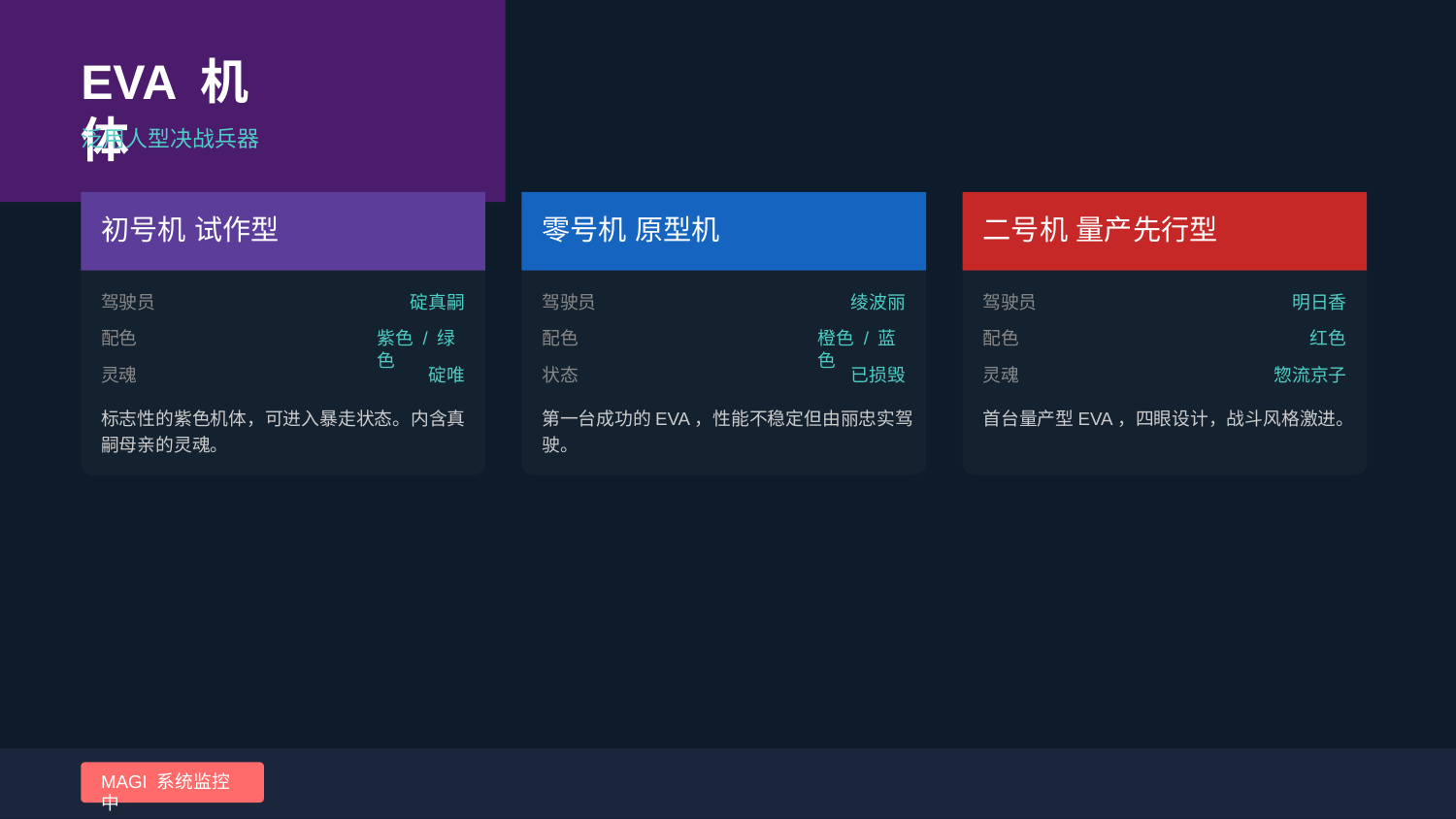

EVA 机体
泛用人型决战兵器

初号机 试作型
零号机 原型机
二号机 量产先行型
驾驶员
碇真嗣
驾驶员
绫波丽
驾驶员
明日香
配色
紫色 / 绿色
配色
橙色 / 蓝色
配色
红色
灵魂
碇唯
状态
已损毁
灵魂
惣流京子
标志性的紫色机体，可进入暴走状态。内含真嗣母亲的灵魂。
第一台成功的EVA，性能不稳定但由丽忠实驾驶。
首台量产型EVA，四眼设计，战斗风格激进。

MAGI 系统监控中